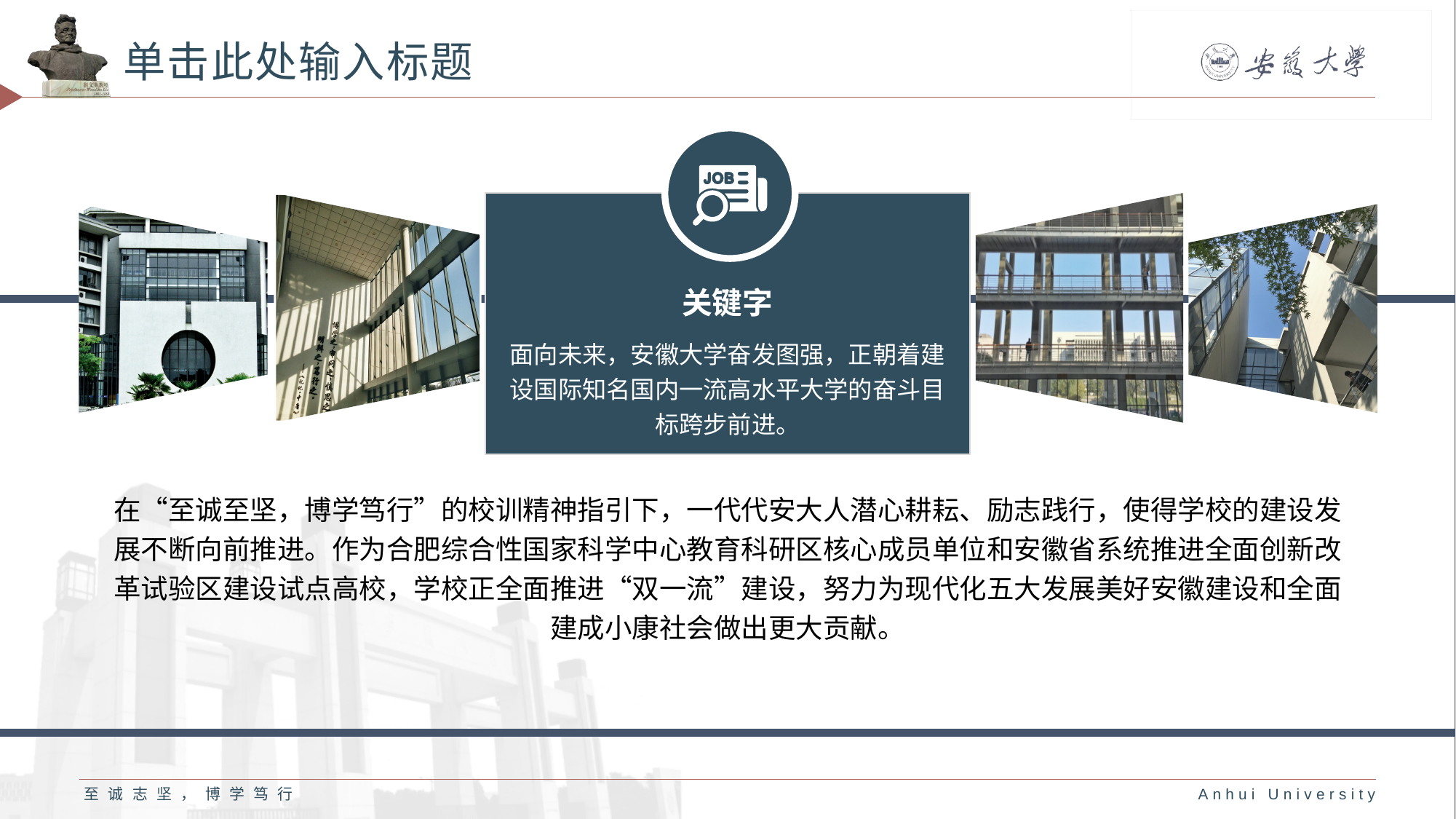

# 单击此处输入标题

关键字

面向未来，安徽大学奋发图强，正朝着建设国际知名国内一流高水平大学的奋斗目标跨步前进。

在“至诚至坚，博学笃行”的校训精神指引下，一代代安大人潜心耕耘、励志践行，使得学校的建设发展不断向前推进。作为合肥综合性国家科学中心教育科研区核心成员单位和安徽省系统推进全面创新改革试验区建设试点高校，学校正全面推进“双一流”建设，努力为现代化五大发展美好安徽建设和全面建成小康社会做出更大贡献。